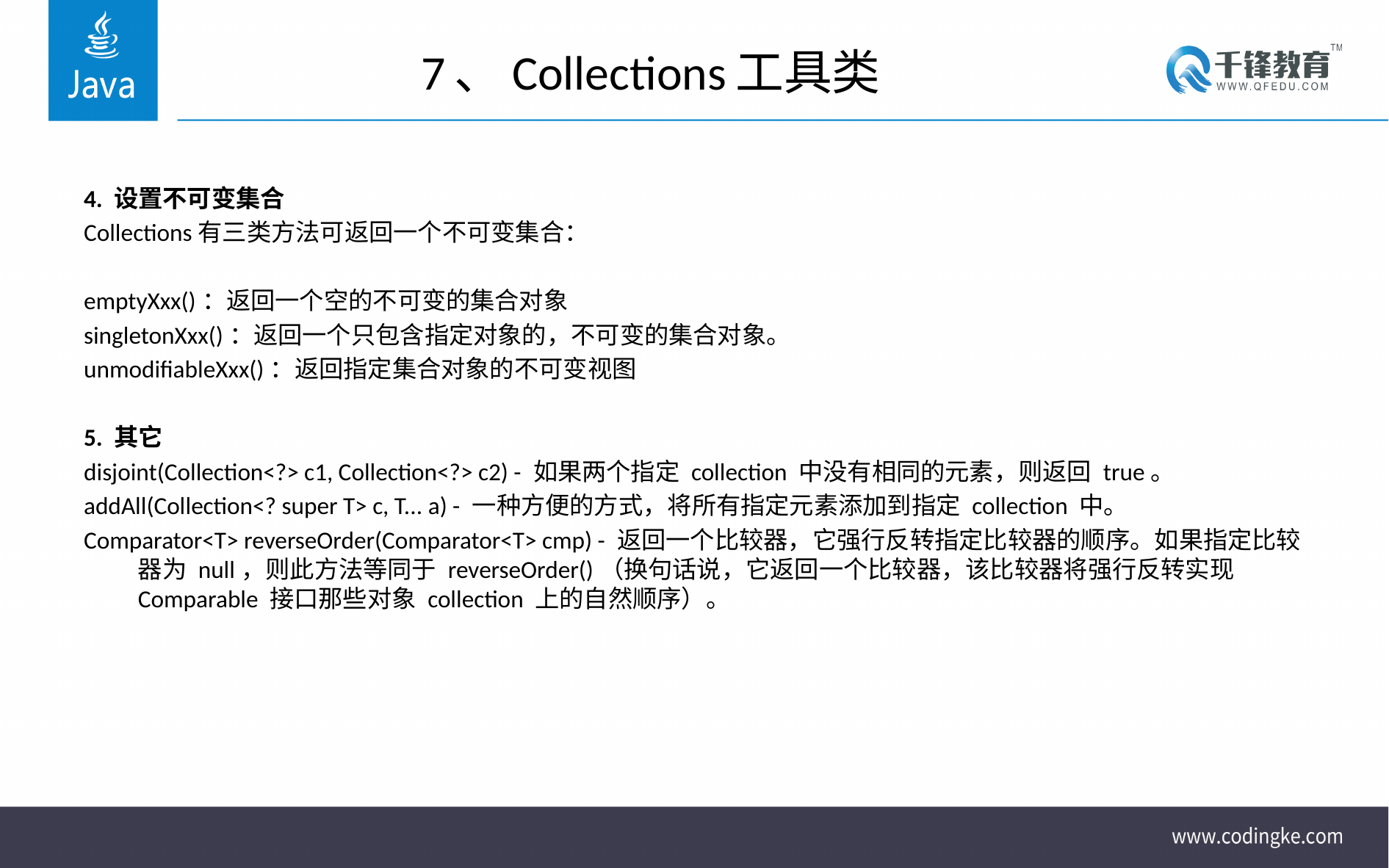

# 7、Collections工具类
4. 设置不可变集合
Collections有三类方法可返回一个不可变集合：

emptyXxx()：返回一个空的不可变的集合对象
singletonXxx()：返回一个只包含指定对象的，不可变的集合对象。
unmodifiableXxx()：返回指定集合对象的不可变视图

5. 其它
disjoint(Collection<?> c1, Collection<?> c2) - 如果两个指定 collection 中没有相同的元素，则返回 true。
addAll(Collection<? super T> c, T... a) - 一种方便的方式，将所有指定元素添加到指定 collection 中。
Comparator<T> reverseOrder(Comparator<T> cmp) - 返回一个比较器，它强行反转指定比较器的顺序。如果指定比较器为 null，则此方法等同于 reverseOrder()（换句话说，它返回一个比较器，该比较器将强行反转实现 Comparable 接口那些对象 collection 上的自然顺序）。